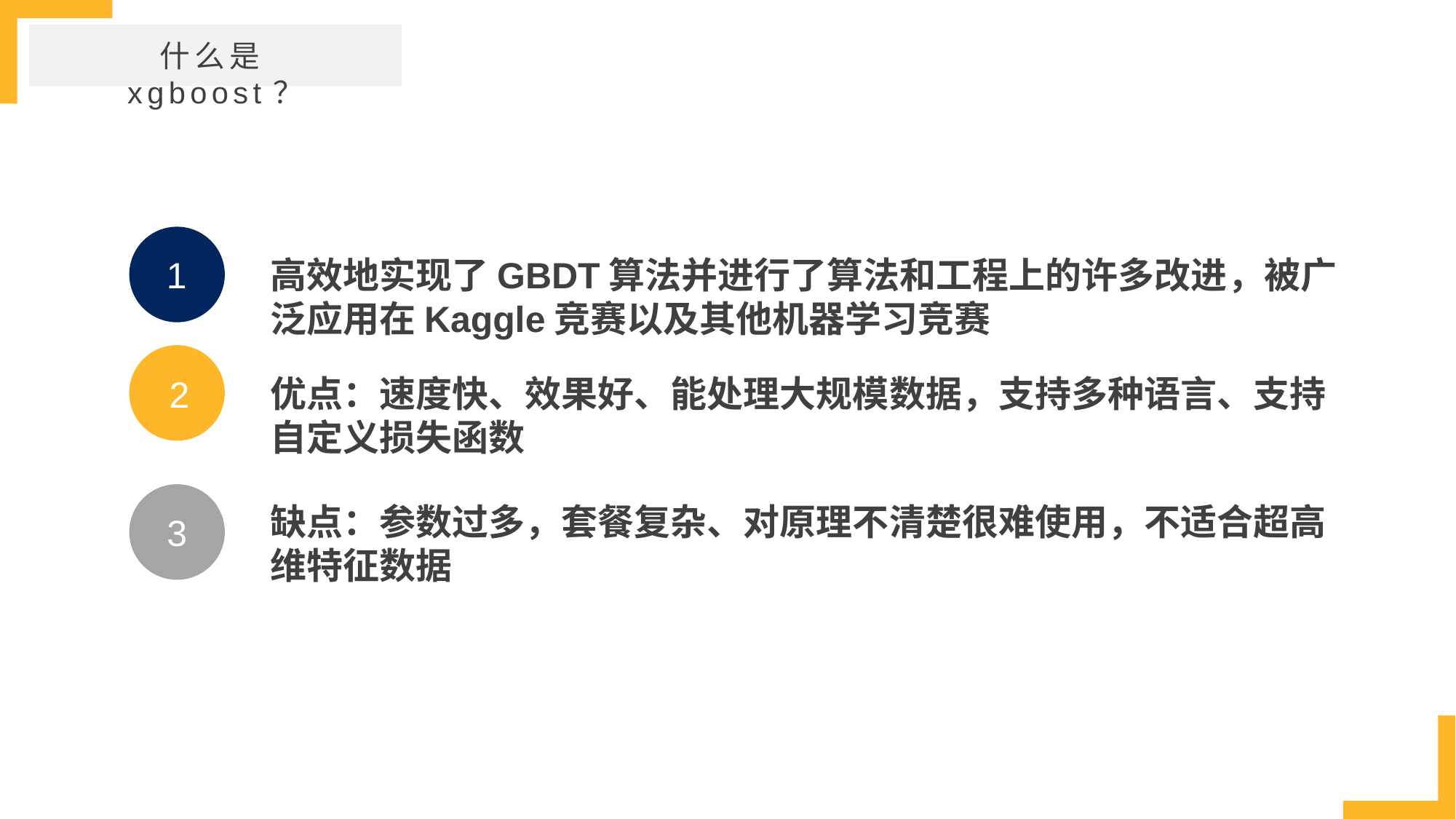

什么是xgboost？

1
高效地实现了GBDT算法并进行了算法和工程上的许多改进，被广泛应用在Kaggle竞赛以及其他机器学习竞赛

优点：速度快、效果好、能处理大规模数据，支持多种语言、支持自定义损失函数
2

缺点：参数过多，套餐复杂、对原理不清楚很难使用，不适合超高维特征数据
3